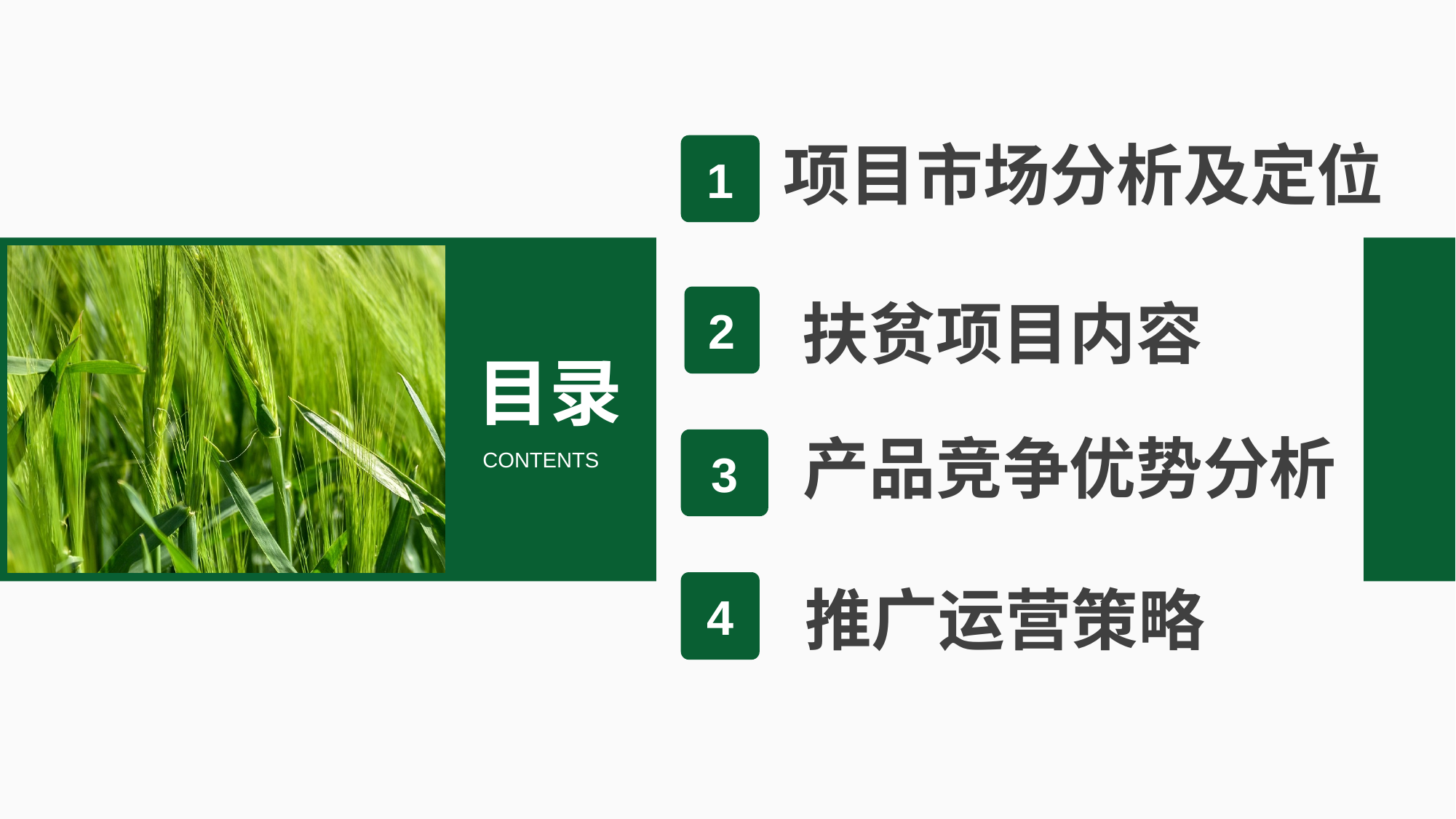

项目市场分析及定位
1

2
扶贫项目内容

目录
CONTENTS
产品竞争优势分析
3

4
推广运营策略